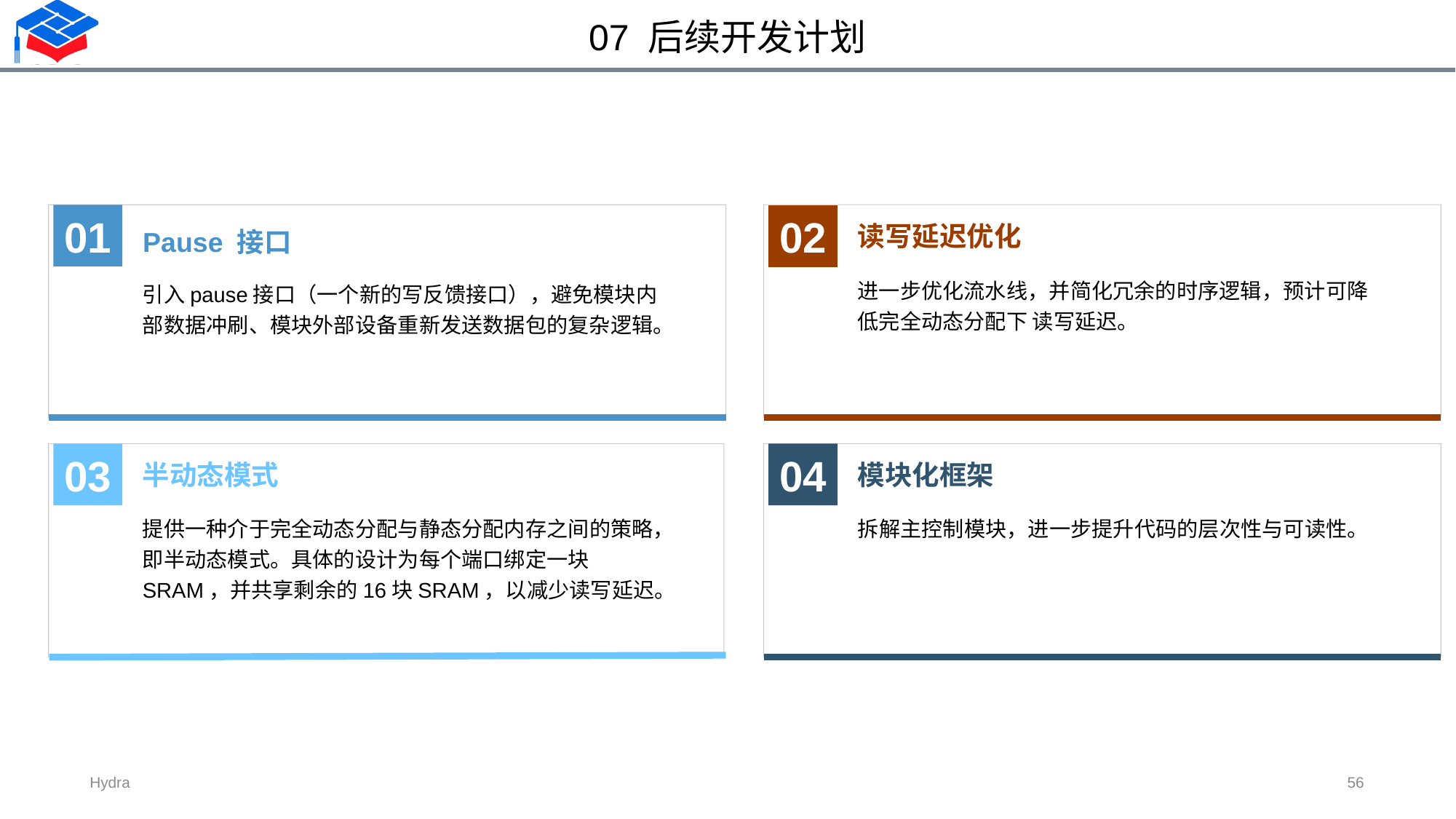

07 后续开发计划
Pause 接口
01

引入pause接口（一个新的写反馈接口），避免模块内部数据冲刷、模块外部设备重新发送数据包的复杂逻辑。

读写延迟优化
02
进一步优化流水线，并简化冗余的时序逻辑，预计可降低完全动态分配下 读写延迟。
模块化框架
04

拆解主控制模块，进一步提升代码的层次性与可读性。
半动态模式
03

提供一种介于完全动态分配与静态分配内存之间的策略，即半动态模式。具体的设计为每个端口绑定一块SRAM，并共享剩余的16块SRAM，以减少读写延迟。
56
Hydra